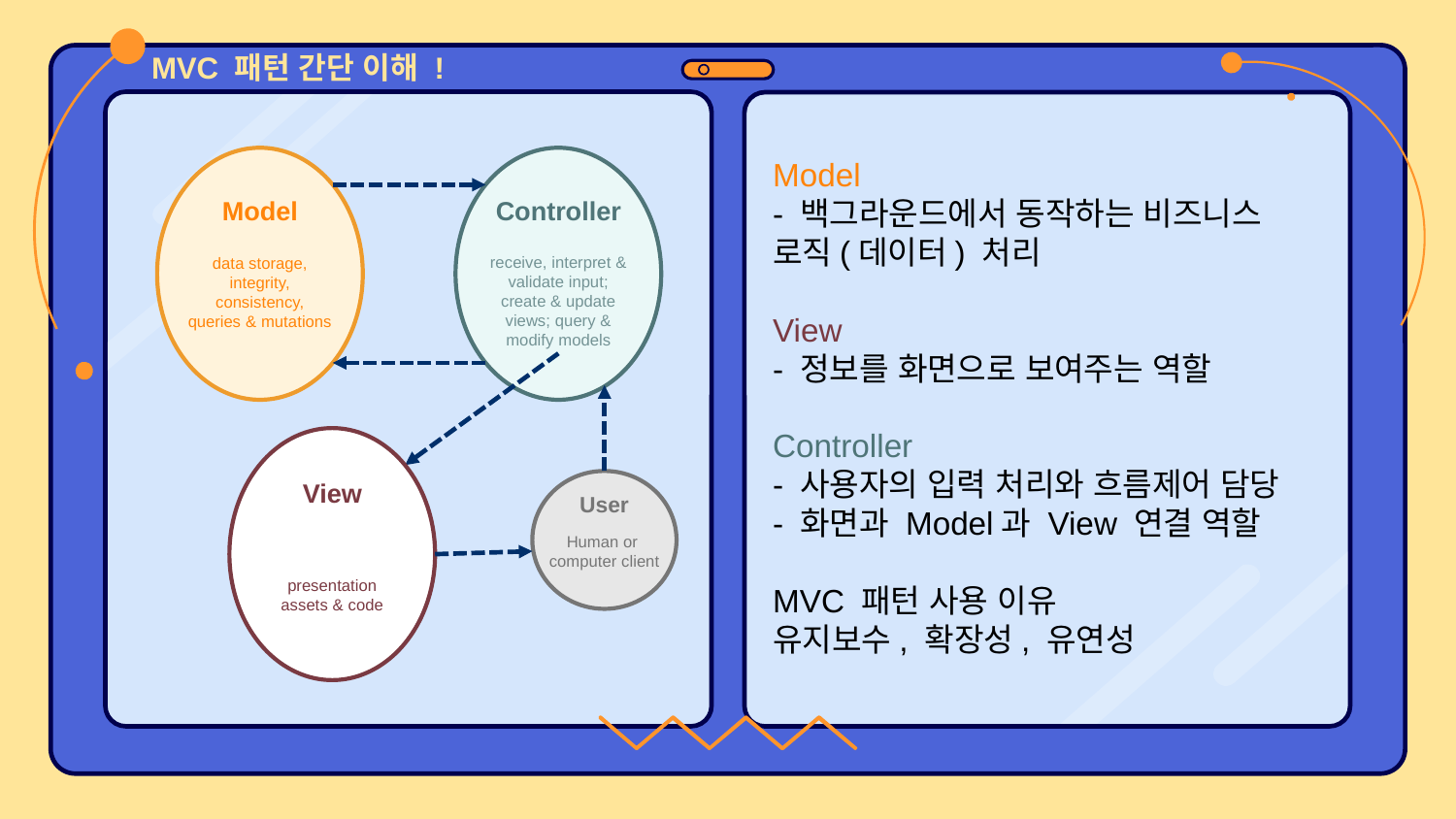

MVC 패턴 간단 이해 !
Model
- 백그라운드에서 동작하는 비즈니스 로직(데이터) 처리

View
- 정보를 화면으로 보여주는 역할

Controller
- 사용자의 입력 처리와 흐름제어 담당
- 화면과 Model과 View 연결 역할

MVC 패턴 사용 이유
유지보수, 확장성, 유연성

Model
data storage, integrity, consistency, queries & mutations

Controller
receive, interpret & validate input; create & update views; query & modify models

View
presentation
assets & code

User
Human or
computer client